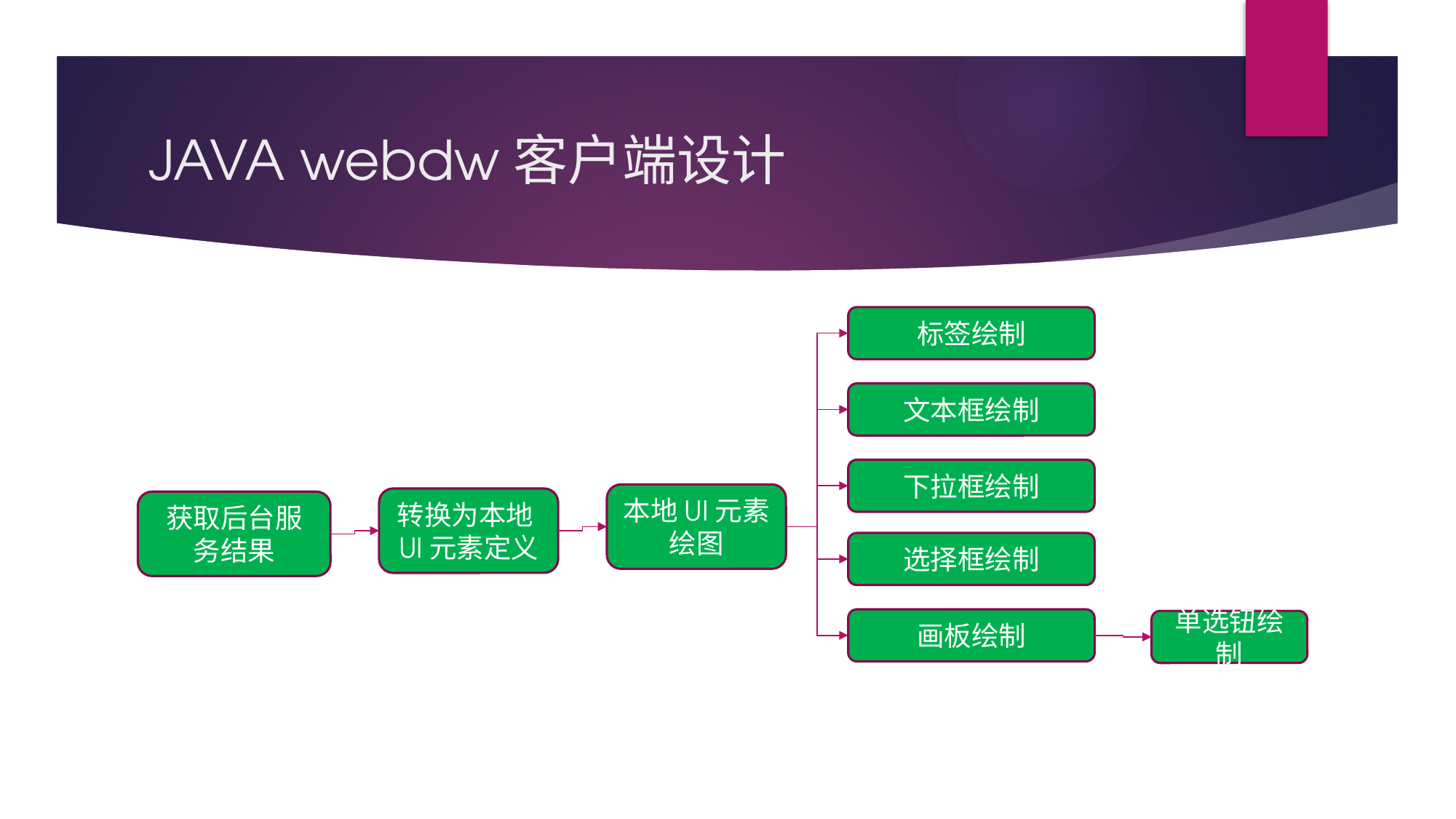

# JAVA webdw客户端设计
标签绘制
文本框绘制
下拉框绘制
本地UI元素绘图
转换为本地UI元素定义
获取后台服务结果
选择框绘制
画板绘制
单选钮绘制